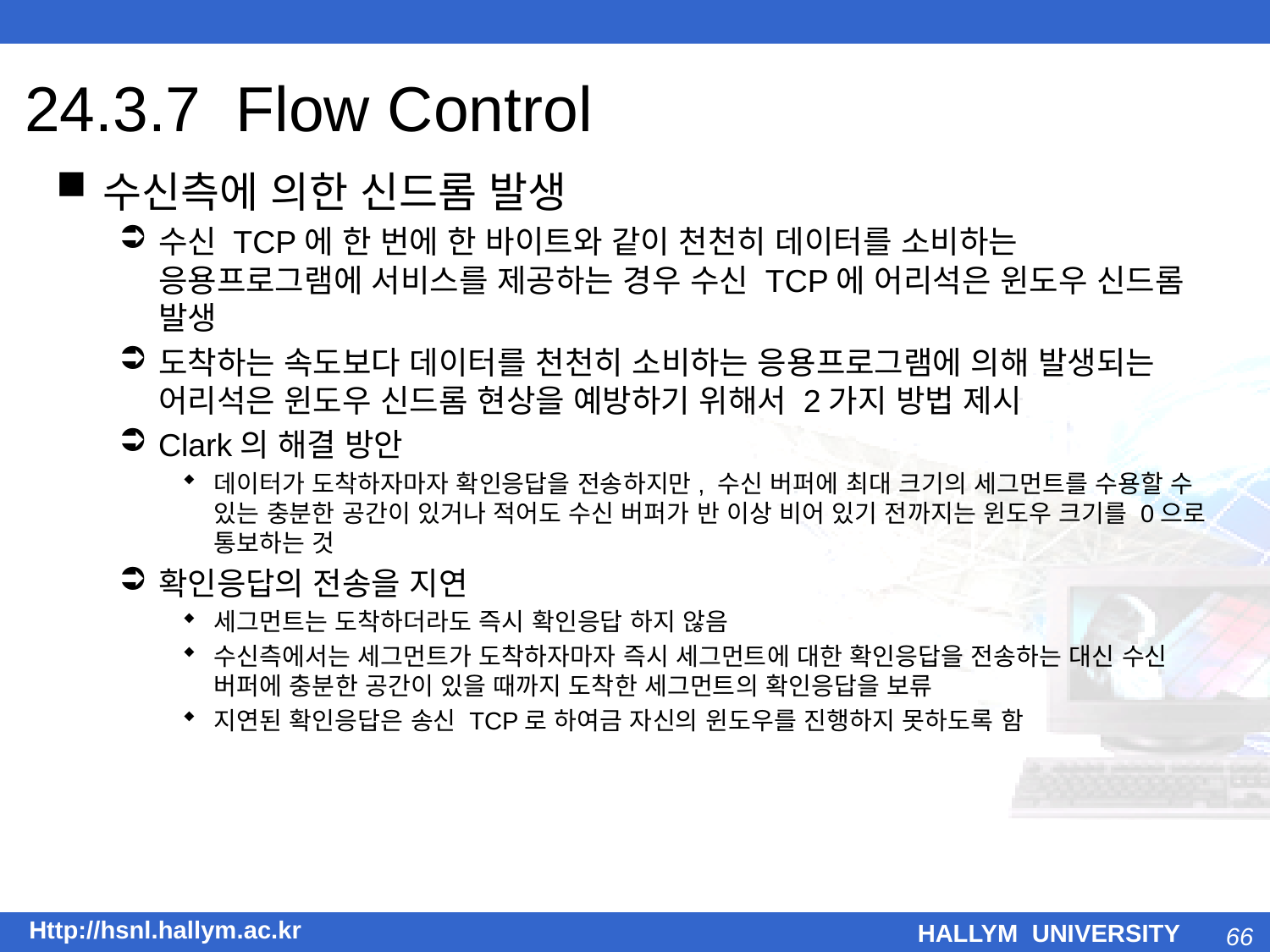

# 24.3.7  Flow Control
수신측에 의한 신드롬 발생
수신 TCP에 한 번에 한 바이트와 같이 천천히 데이터를 소비하는 응용프로그램에 서비스를 제공하는 경우 수신 TCP에 어리석은 윈도우 신드롬 발생
도착하는 속도보다 데이터를 천천히 소비하는 응용프로그램에 의해 발생되는 어리석은 윈도우 신드롬 현상을 예방하기 위해서 2가지 방법 제시
Clark의 해결 방안
데이터가 도착하자마자 확인응답을 전송하지만, 수신 버퍼에 최대 크기의 세그먼트를 수용할 수 있는 충분한 공간이 있거나 적어도 수신 버퍼가 반 이상 비어 있기 전까지는 윈도우 크기를 0으로 통보하는 것
확인응답의 전송을 지연
세그먼트는 도착하더라도 즉시 확인응답 하지 않음
수신측에서는 세그먼트가 도착하자마자 즉시 세그먼트에 대한 확인응답을 전송하는 대신 수신 버퍼에 충분한 공간이 있을 때까지 도착한 세그먼트의 확인응답을 보류
지연된 확인응답은 송신 TCP로 하여금 자신의 윈도우를 진행하지 못하도록 함
66